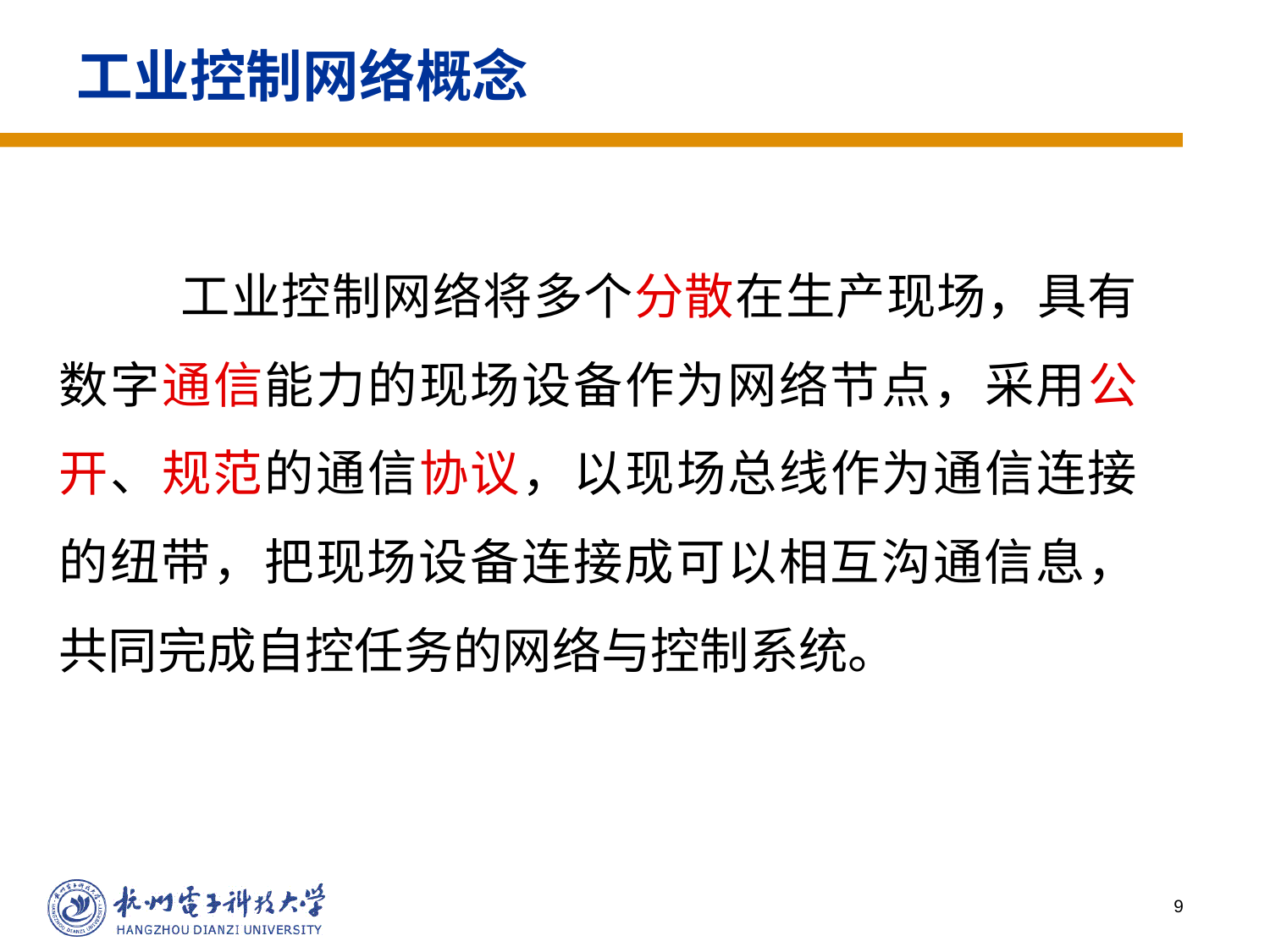

# 工业控制网络概念
         工业控制网络将多个分散在生产现场，具有数字通信能力的现场设备作为网络节点，采用公开、规范的通信协议，以现场总线作为通信连接的纽带，把现场设备连接成可以相互沟通信息，共同完成自控任务的网络与控制系统。